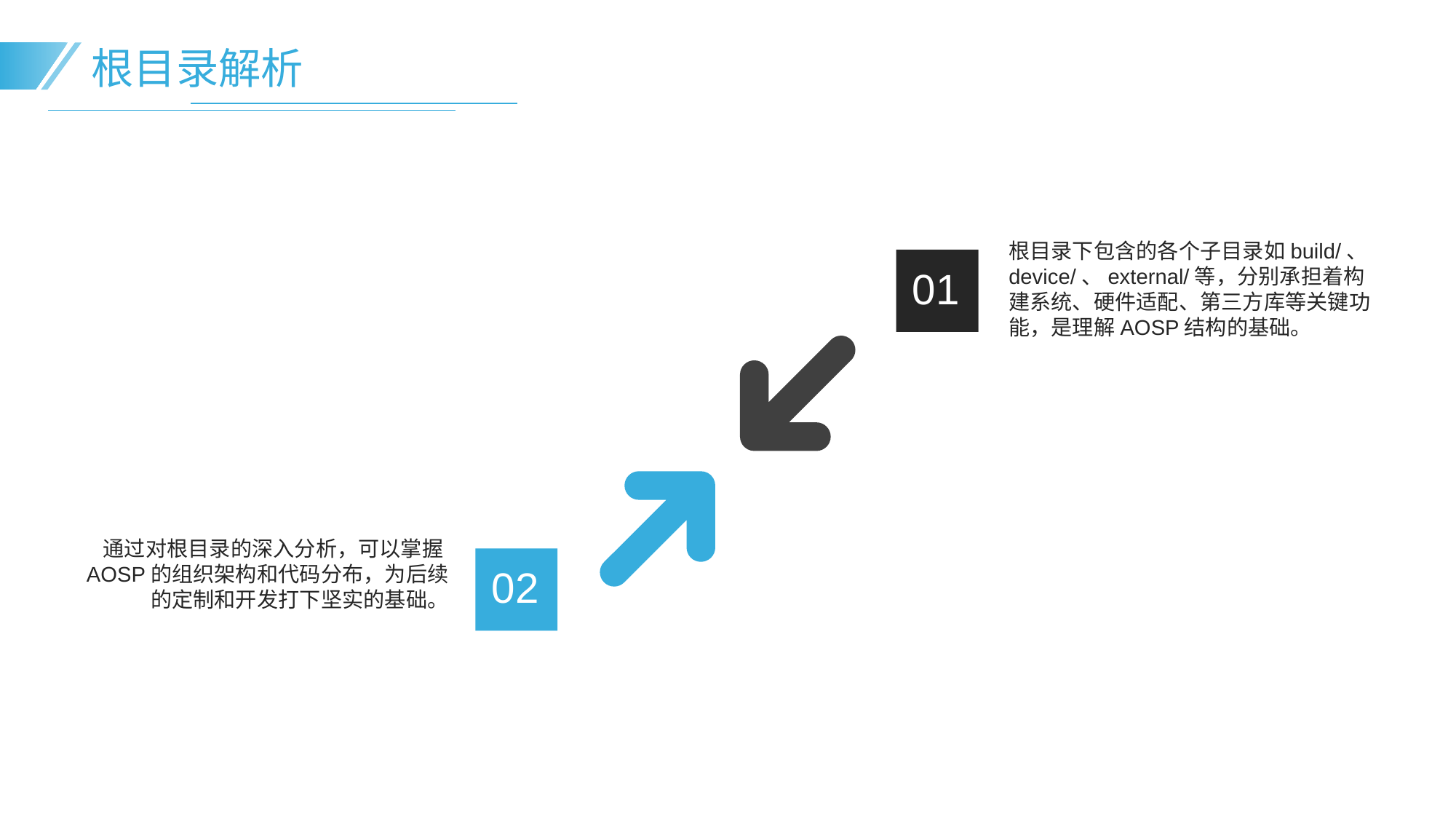

根目录解析

根目录下包含的各个子目录如build/、device/、external/等，分别承担着构建系统、硬件适配、第三方库等关键功能，是理解AOSP结构的基础。

01

通过对根目录的深入分析，可以掌握AOSP的组织架构和代码分布，为后续的定制和开发打下坚实的基础。

02